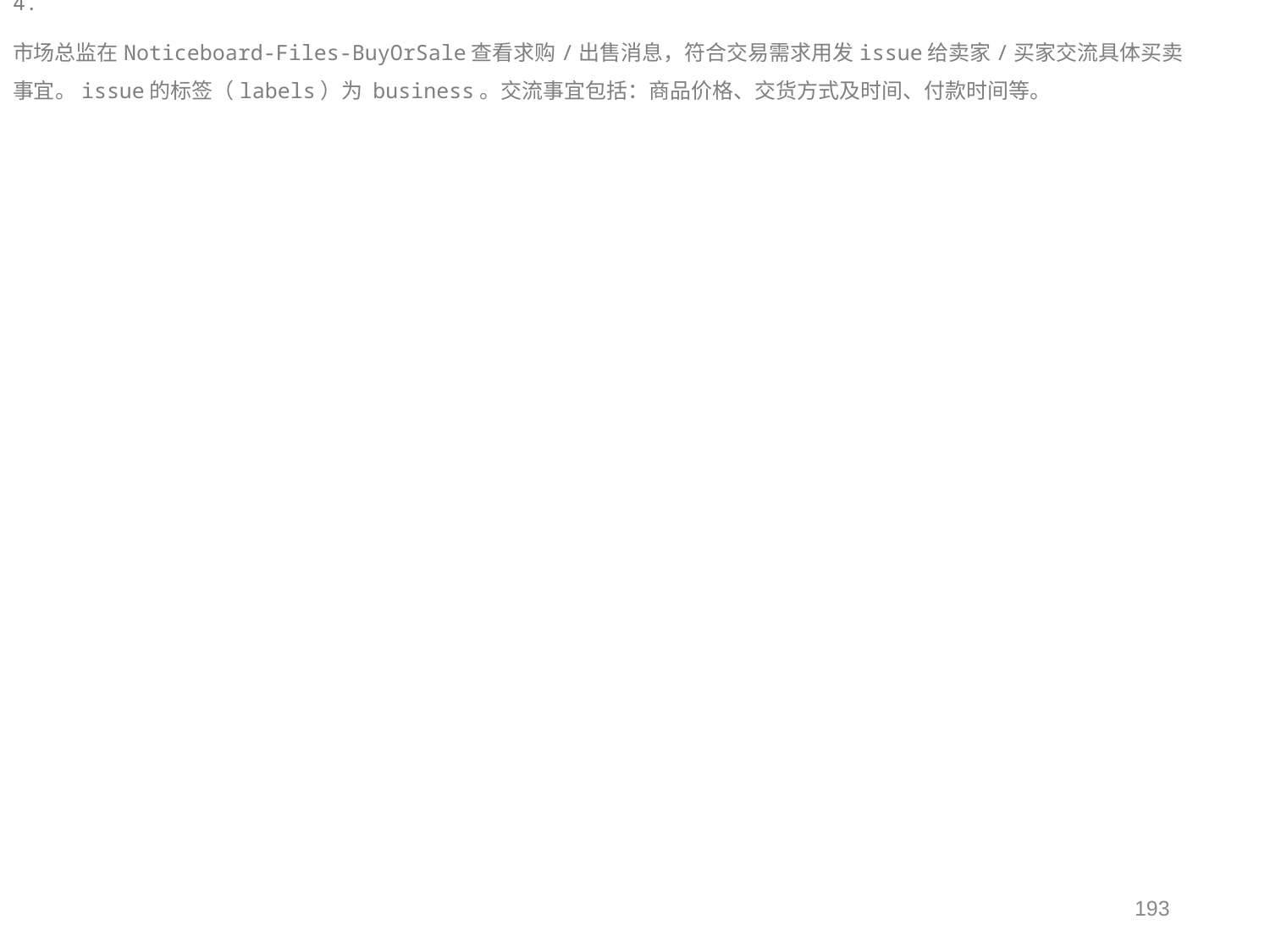

3.
市场总监/商家将待售商品信息以txt形式发到布告栏。即在本地空间THUXLP_Market/BuyOrSale文件夹中新建txt文档，push到THUXLP_Market/BuyOrSale(noticeboard)；
push命令为git push origin noticeboard:noticeboard，push前谨记add和commit；
注：txt文件名简述商品，txt内容做详细描述（txt内容至少包括自己的issue用户名，即注册GitLab网站时第一项填的名字），文件名格式为 [sale]XXXXX文件名为英文。
4.
市场总监在Noticeboard-Files-BuyOrSale查看求购/出售消息，符合交易需求用发issue给卖家/买家交流具体买卖事宜。issue的标签（labels）为 business。交流事宜包括：商品价格、交货方式及时间、付款时间等。
193